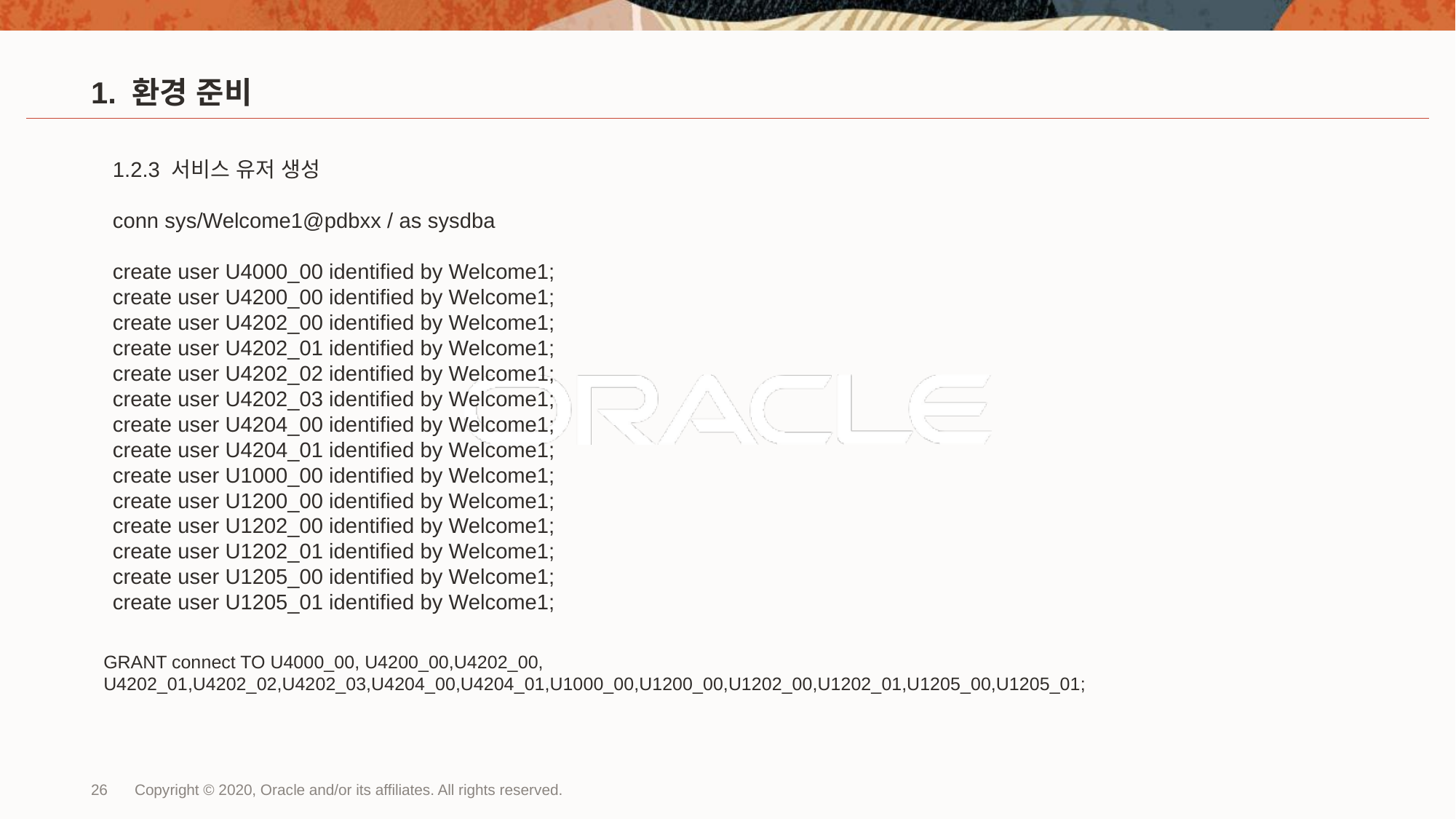

# 1. 환경 준비
1.2.3 서비스 유저 생성

conn sys/Welcome1@pdbxx / as sysdba

create user U4000_00 identified by Welcome1;
create user U4200_00 identified by Welcome1;
create user U4202_00 identified by Welcome1;
create user U4202_01 identified by Welcome1;
create user U4202_02 identified by Welcome1;
create user U4202_03 identified by Welcome1;
create user U4204_00 identified by Welcome1;
create user U4204_01 identified by Welcome1;
create user U1000_00 identified by Welcome1;
create user U1200_00 identified by Welcome1;
create user U1202_00 identified by Welcome1;
create user U1202_01 identified by Welcome1;
create user U1205_00 identified by Welcome1;
create user U1205_01 identified by Welcome1;
GRANT connect TO U4000_00, U4200_00,U4202_00, U4202_01,U4202_02,U4202_03,U4204_00,U4204_01,U1000_00,U1200_00,U1202_00,U1202_01,U1205_00,U1205_01;
26
Copyright © 2020, Oracle and/or its affiliates. All rights reserved.